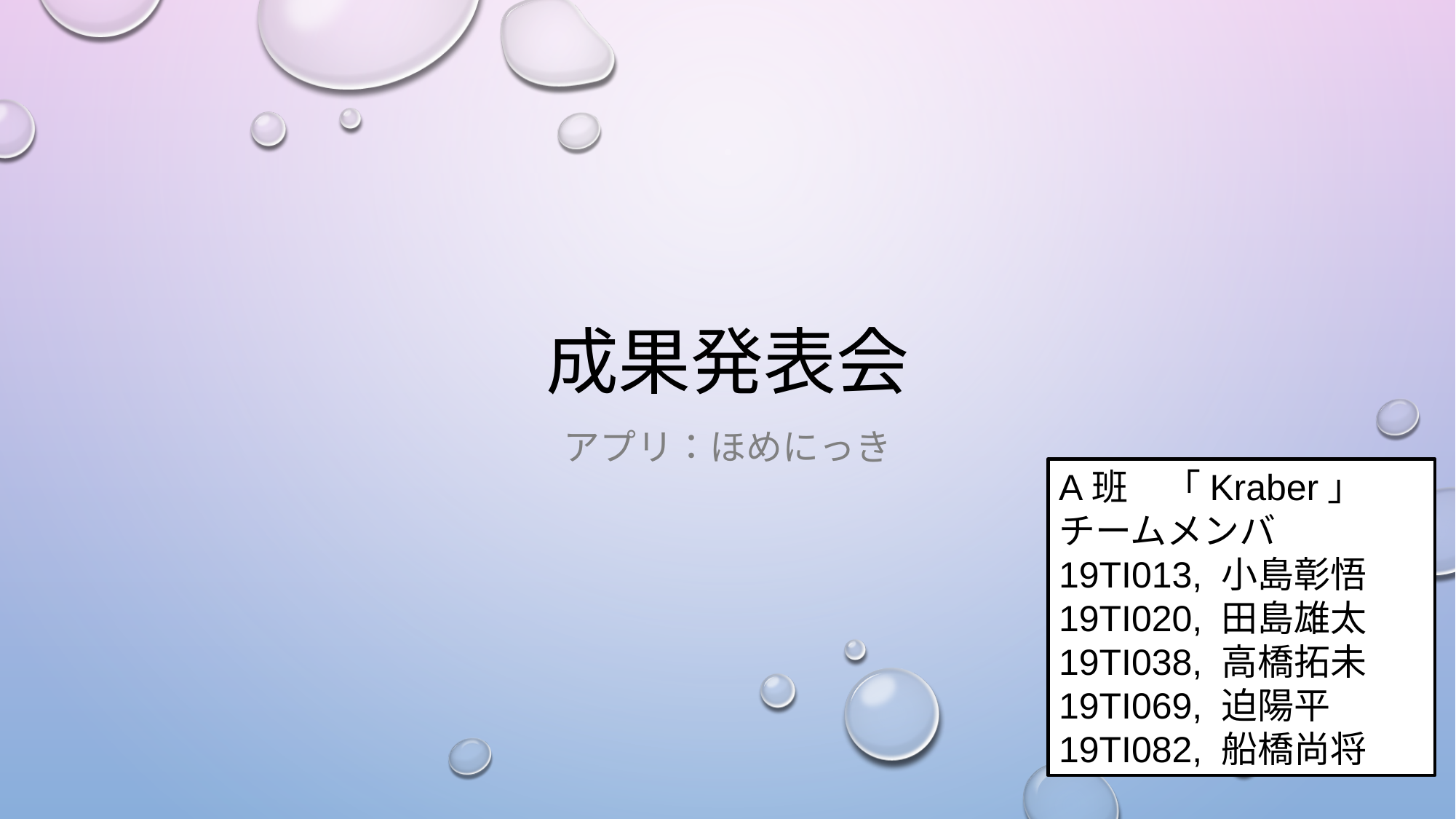

# 成果発表会
アプリ：ほめにっき
A班　「Kraber」
チームメンバ
19TI013, 小島彰悟
19TI020, 田島雄太
19TI038, 高橋拓未
19TI069, 迫陽平
19TI082, 船橋尚将